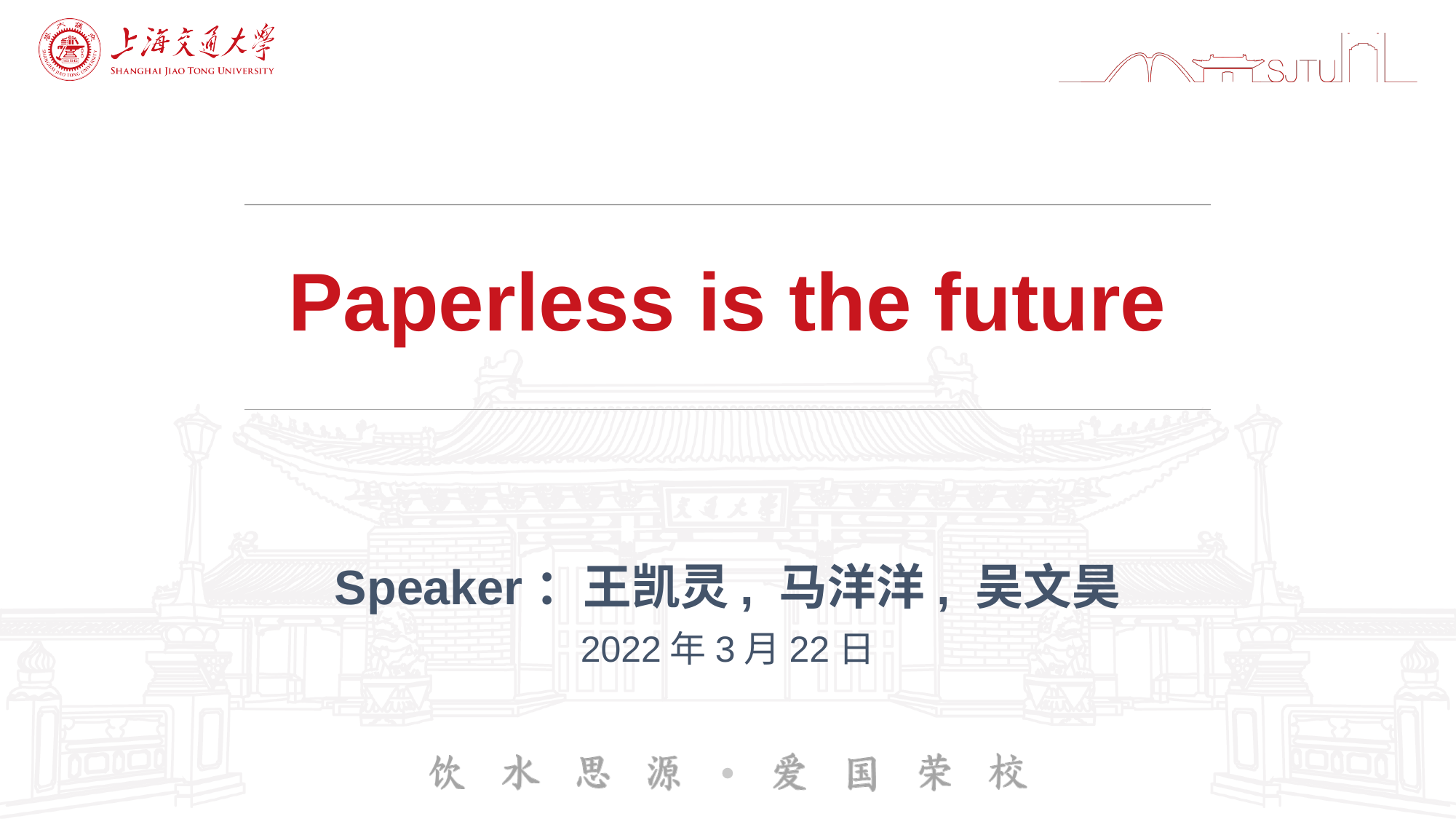

# Paperless is the future
Speaker：王凯灵, 马洋洋, 吴文昊
2022年3月22日